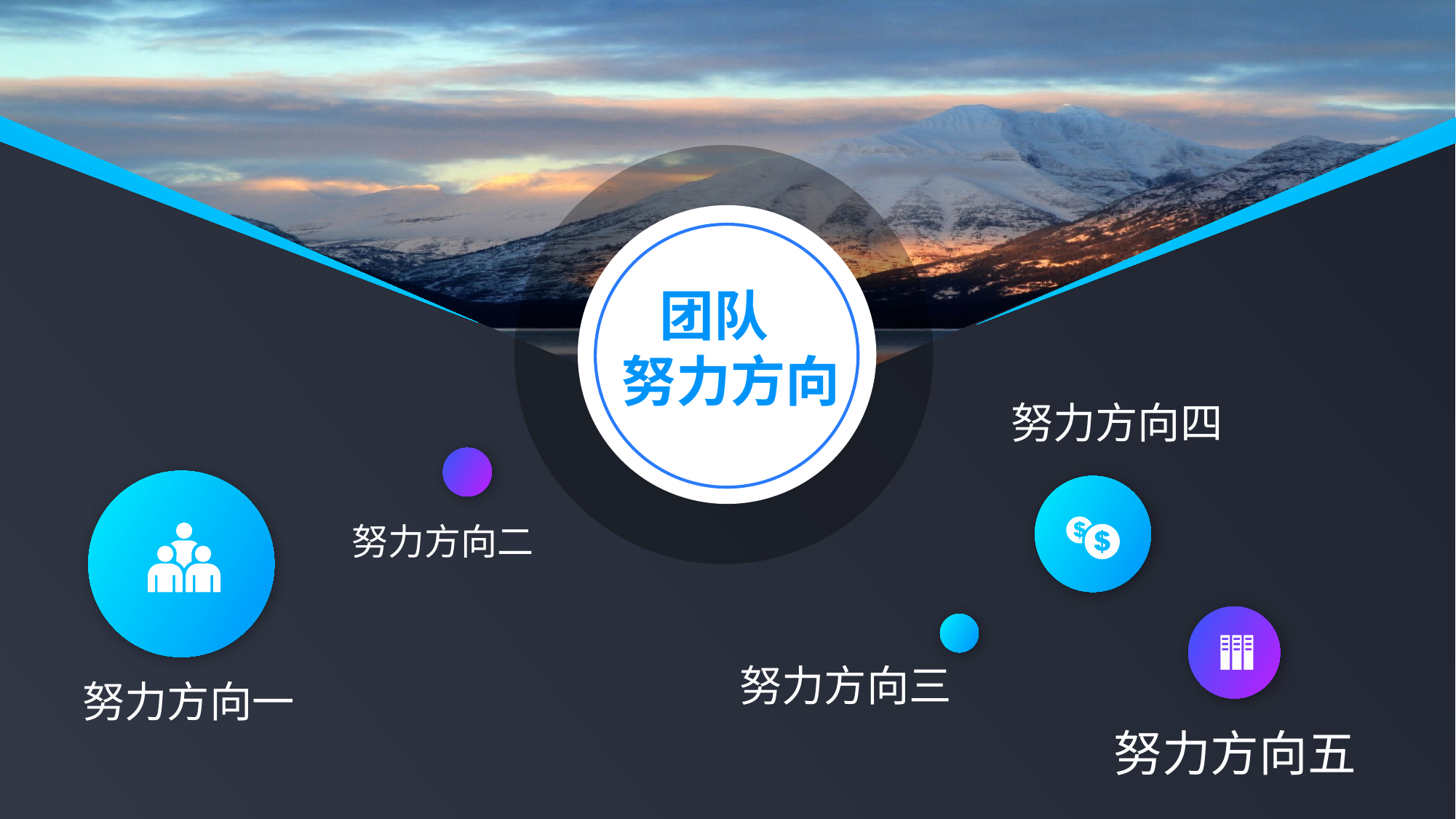

团队
努力方向
努力方向四

努力方向二

努力方向三
努力方向一
努力方向五